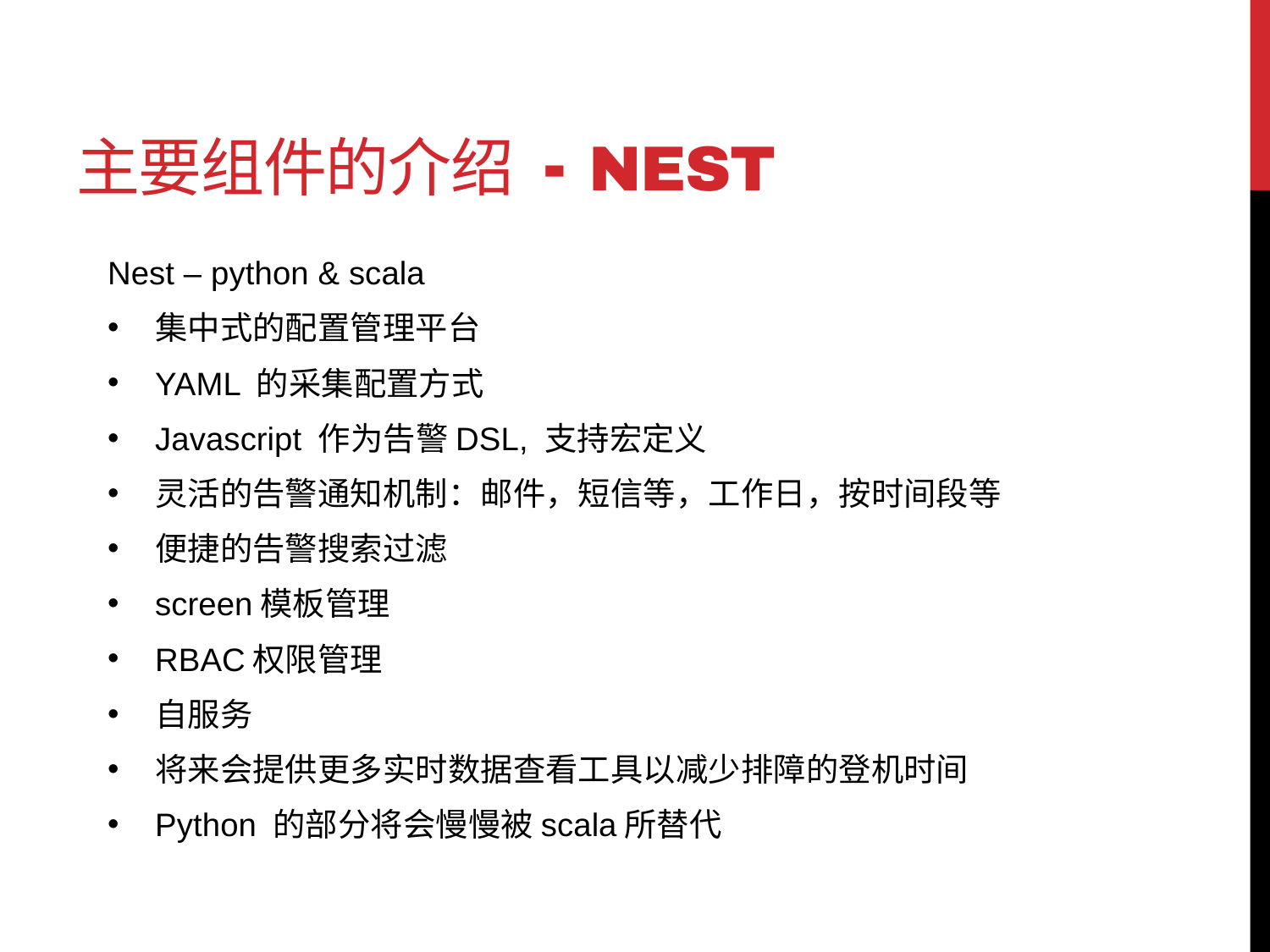

# 主要组件的介绍 - NEST
Nest – python & scala
集中式的配置管理平台
YAML 的采集配置方式
Javascript 作为告警DSL, 支持宏定义
灵活的告警通知机制：邮件，短信等，工作日，按时间段等
便捷的告警搜索过滤
screen模板管理
RBAC权限管理
自服务
将来会提供更多实时数据查看工具以减少排障的登机时间
Python 的部分将会慢慢被scala所替代